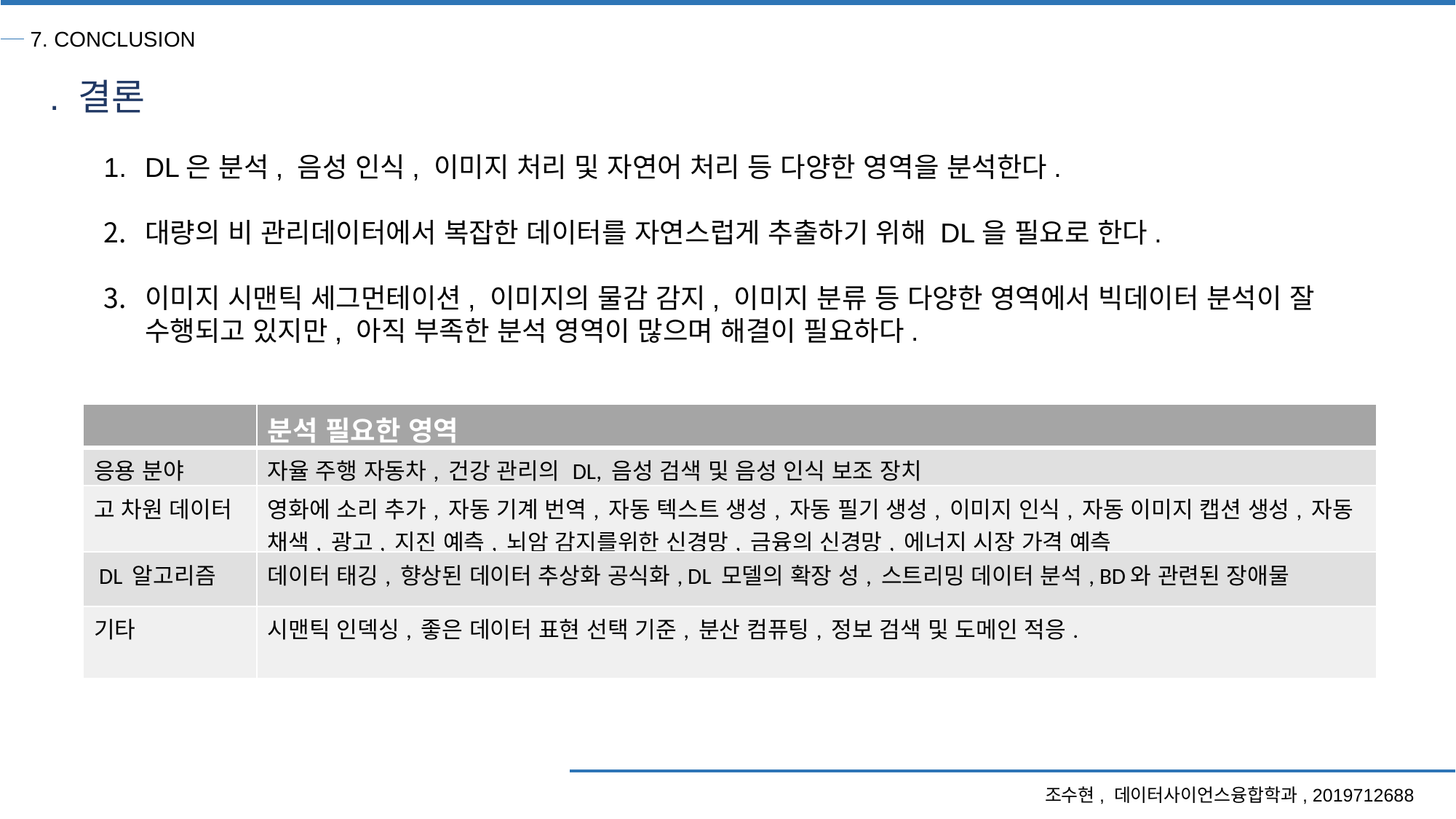

7. CONCLUSION
. 결론
DL은 분석, 음성 인식, 이미지 처리 및 자연어 처리 등 다양한 영역을 분석한다.

대량의 비 관리데이터에서 복잡한 데이터를 자연스럽게 추출하기 위해 DL을 필요로 한다.

이미지 시맨틱 세그먼테이션, 이미지의 물감 감지, 이미지 분류 등 다양한 영역에서 빅데이터 분석이 잘 수행되고 있지만, 아직 부족한 분석 영역이 많으며 해결이 필요하다.
|  | 분석 필요한 영역 |
| --- | --- |
| 응용 분야 | 자율 주행 자동차, 건강 관리의 DL, 음성 검색 및 음성 인식 보조 장치 |
| 고 차원 데이터 | 영화에 소리 추가, 자동 기계 번역, 자동 텍스트 생성, 자동 필기 생성, 이미지 인식, 자동 이미지 캡션 생성, 자동 채색, 광고, 지진 예측, 뇌암 감지를위한 신경망, 금융의 신경망, 에너지 시장 가격 예측 |
| DL 알고리즘 | 데이터 태깅, 향상된 데이터 추상화 공식화, DL 모델의 확장 성, 스트리밍 데이터 분석, BD와 관련된 장애물 |
| 기타 | 시맨틱 인덱싱, 좋은 데이터 표현 선택 기준, 분산 컴퓨팅, 정보 검색 및 도메인 적응. |
조수현, 데이터사이언스융합학과, 2019712688